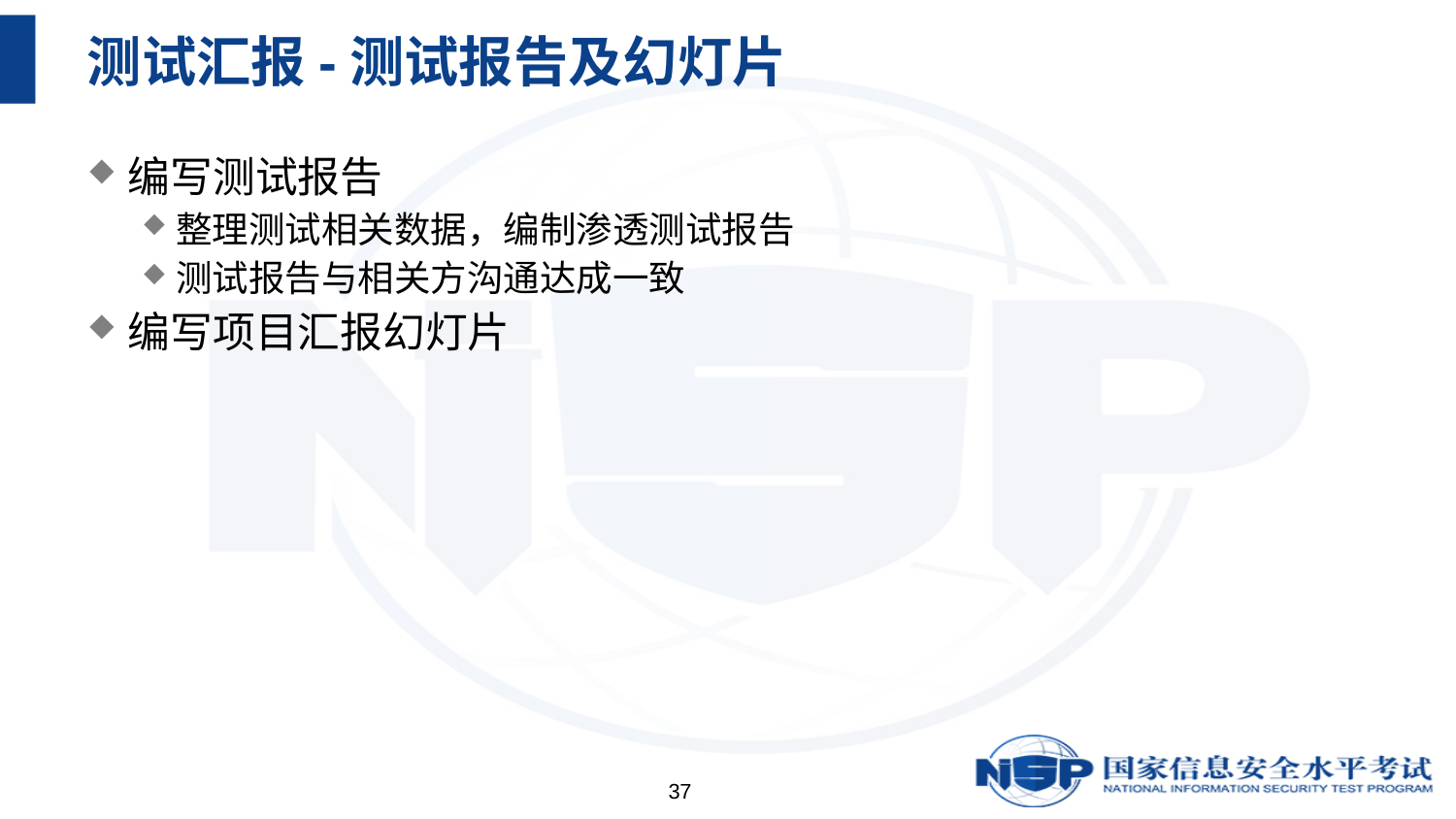

# 测试汇报-测试报告及幻灯片
编写测试报告
整理测试相关数据，编制渗透测试报告
测试报告与相关方沟通达成一致
编写项目汇报幻灯片